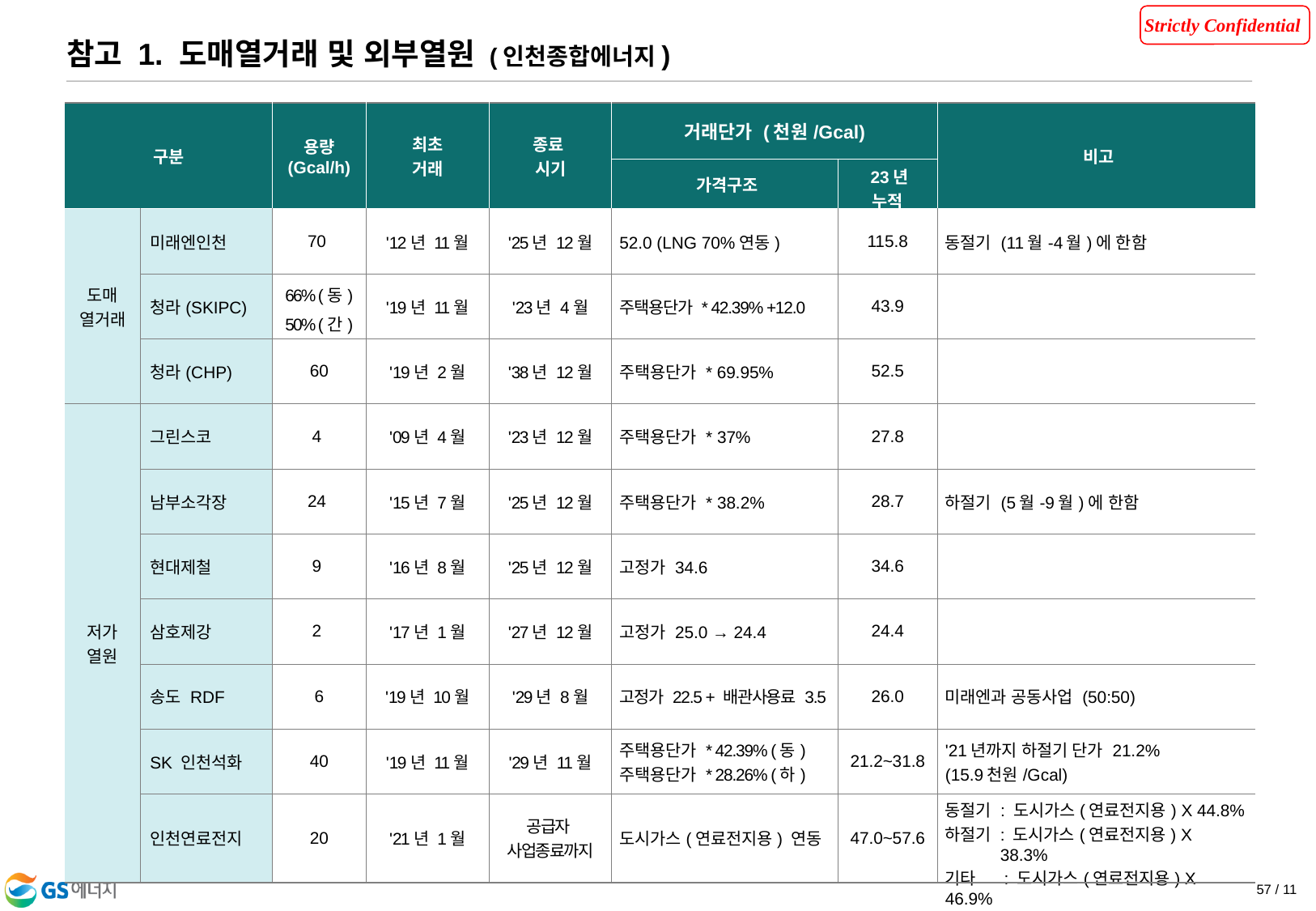

참고 1. 도매열거래 및 외부열원 (인천종합에너지)
| 구분 |  | 용량 (Gcal/h) | 최초 거래 | 종료  시기 | 거래단가 (천원/Gcal) |  | 비고 |
| --- | --- | --- | --- | --- | --- | --- | --- |
|  |  |  |  |  | 가격구조 | '23년 누적 |  |
| 도매 열거래 | 미래엔인천 | 70 | '12년 11월 | '25년 12월 | 52.0 (LNG 70%연동) | 115.8 | 동절기 (11월-4월)에 한함 |
|  | 청라(SKIPC) | 66% (동) 50% (간) | '19년 11월 | '23년 4월 | 주택용단가 \* 42.39% +12.0 | 43.9 |  |
|  | 청라(CHP) | 60 | '19년 2월 | '38년 12월 | 주택용단가 \* 69.95% | 52.5 |  |
| 저가 열원 | 그린스코 | 4 | '09년 4월 | '23년 12월 | 주택용단가 \* 37% | 27.8 |  |
|  | 남부소각장 | 24 | '15년 7월 | '25년 12월 | 주택용단가 \* 38.2% | 28.7 | 하절기 (5월-9월)에 한함 |
|  | 현대제철 | 9 | '16년 8월 | '25년 12월 | 고정가 34.6 | 34.6 |  |
|  | 삼호제강 | 2 | '17년 1월 | '27년 12월 | 고정가 25.0 → 24.4 | 24.4 |  |
|  | 송도 RDF | 6 | '19년 10월 | '29년 8월 | 고정가 22.5 + 배관사용료 3.5 | 26.0 | 미래엔과 공동사업 (50:50) |
|  | SK 인천석화 | 40 | '19년 11월 | '29년 11월 | 주택용단가 \* 42.39% (동) 주택용단가 \* 28.26% (하) | 21.2~31.8 | '21년까지 하절기 단가 21.2% (15.9천원/Gcal) |
|  | 인천연료전지 | 20 | '21년 1월 | 공급자  사업종료까지 | 도시가스(연료전지용) 연동 | 47.0~57.6 | 동절기 : 도시가스(연료전지용) X 44.8% 하절기 : 도시가스(연료전지용) X 38.3%  기타    : 도시가스(연료전지용) X 46.9% |